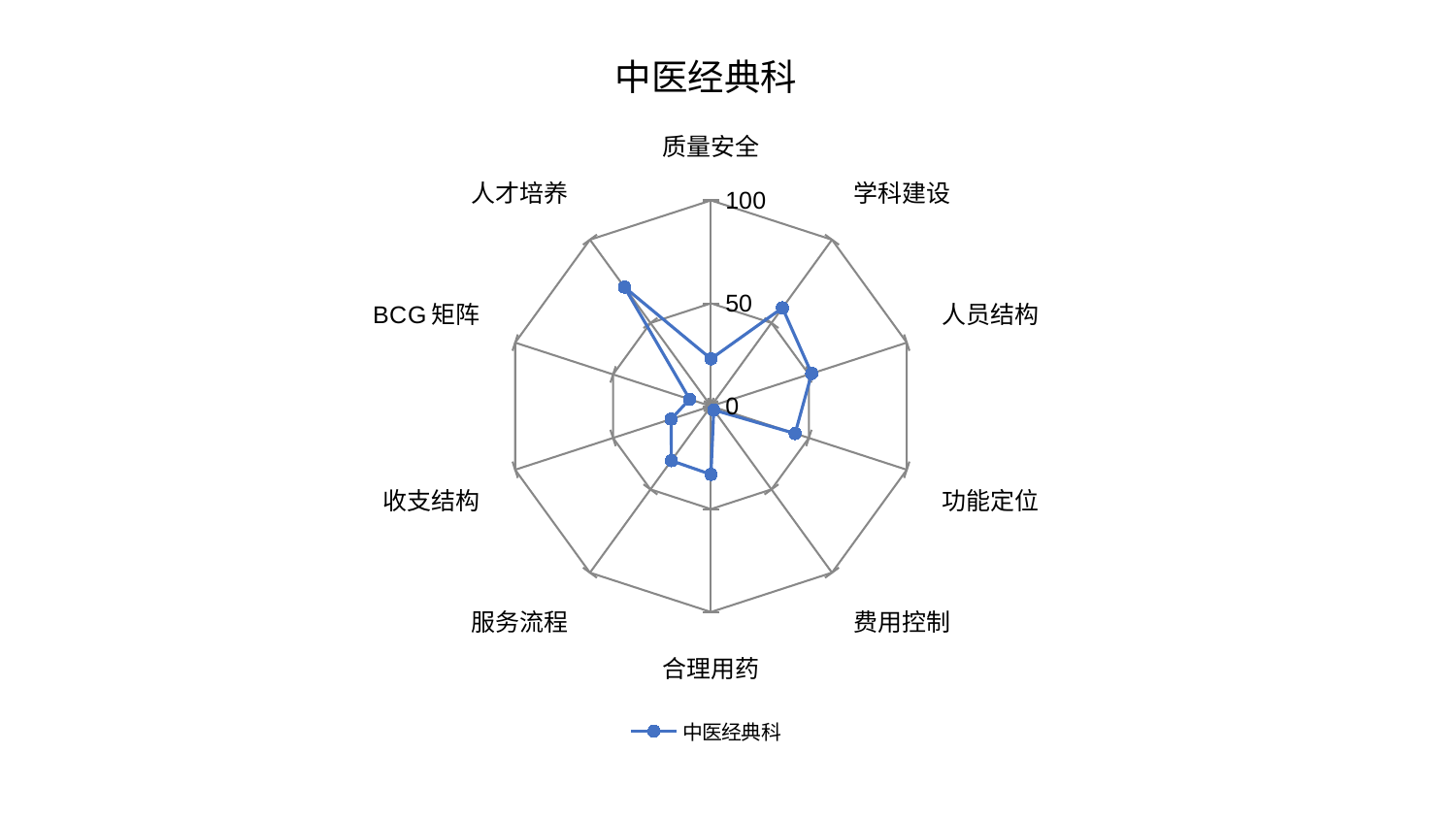

### Chart: 中医经典科

| Category | 中医经典科 |
|---|---|
| 质量安全 | 23.02243316458235 |
| 学科建设 | 59.067786600877305 |
| 人员结构 | 51.42870318303684 |
| 功能定位 | 42.999078665631856 |
| 费用控制 | 2.2928814619126188 |
| 合理用药 | 33.1688584531469 |
| 服务流程 | 32.73435583132601 |
| 收支结构 | 20.35058969053897 |
| BCG矩阵 | 10.91289607054751 |
| 人才培养 | 71.53540608331781 |
137